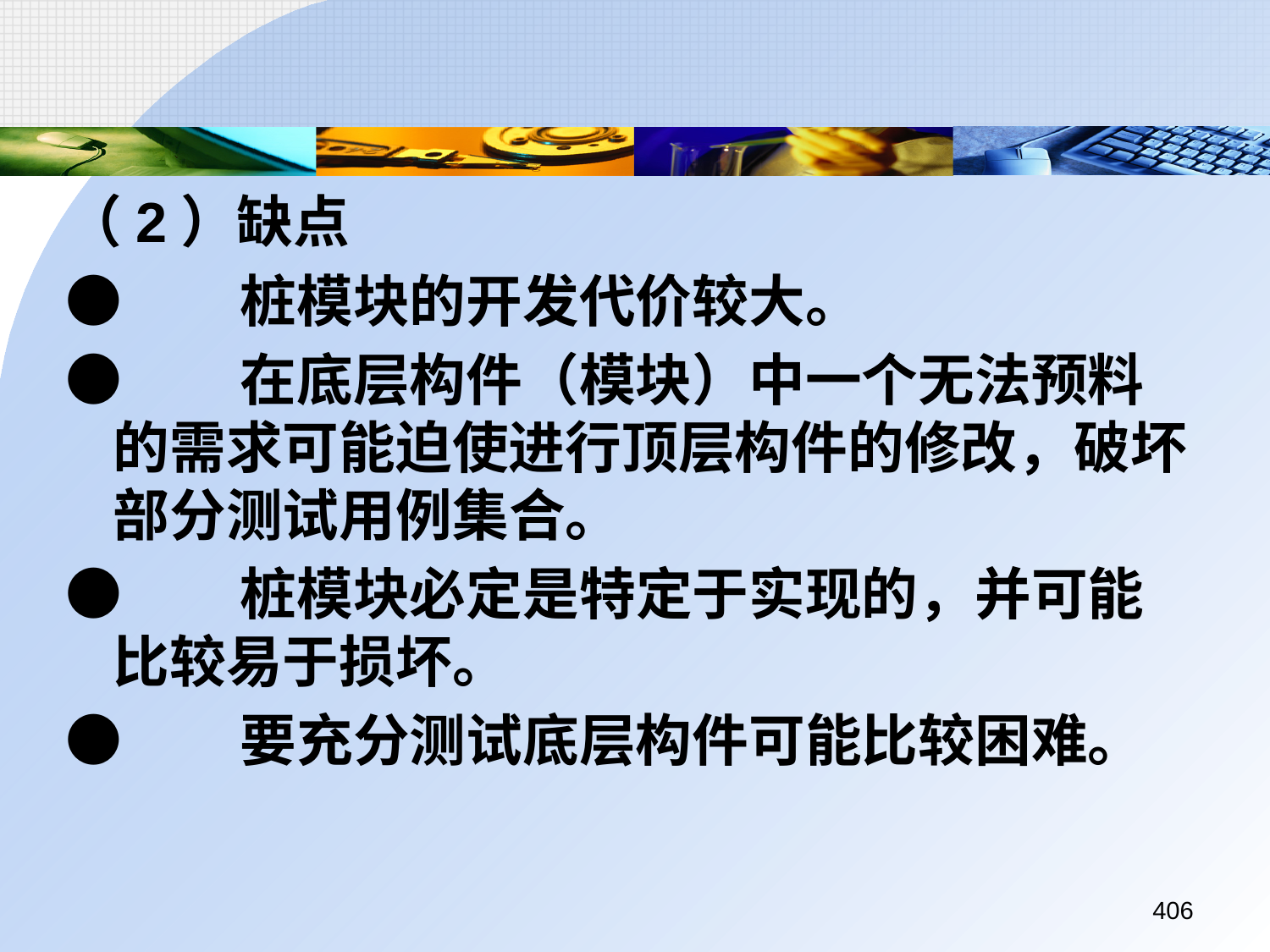

（2）缺点
●	桩模块的开发代价较大。
●	在底层构件（模块）中一个无法预料的需求可能迫使进行顶层构件的修改，破坏部分测试用例集合。
●	桩模块必定是特定于实现的，并可能比较易于损坏。
●	要充分测试底层构件可能比较困难。

406